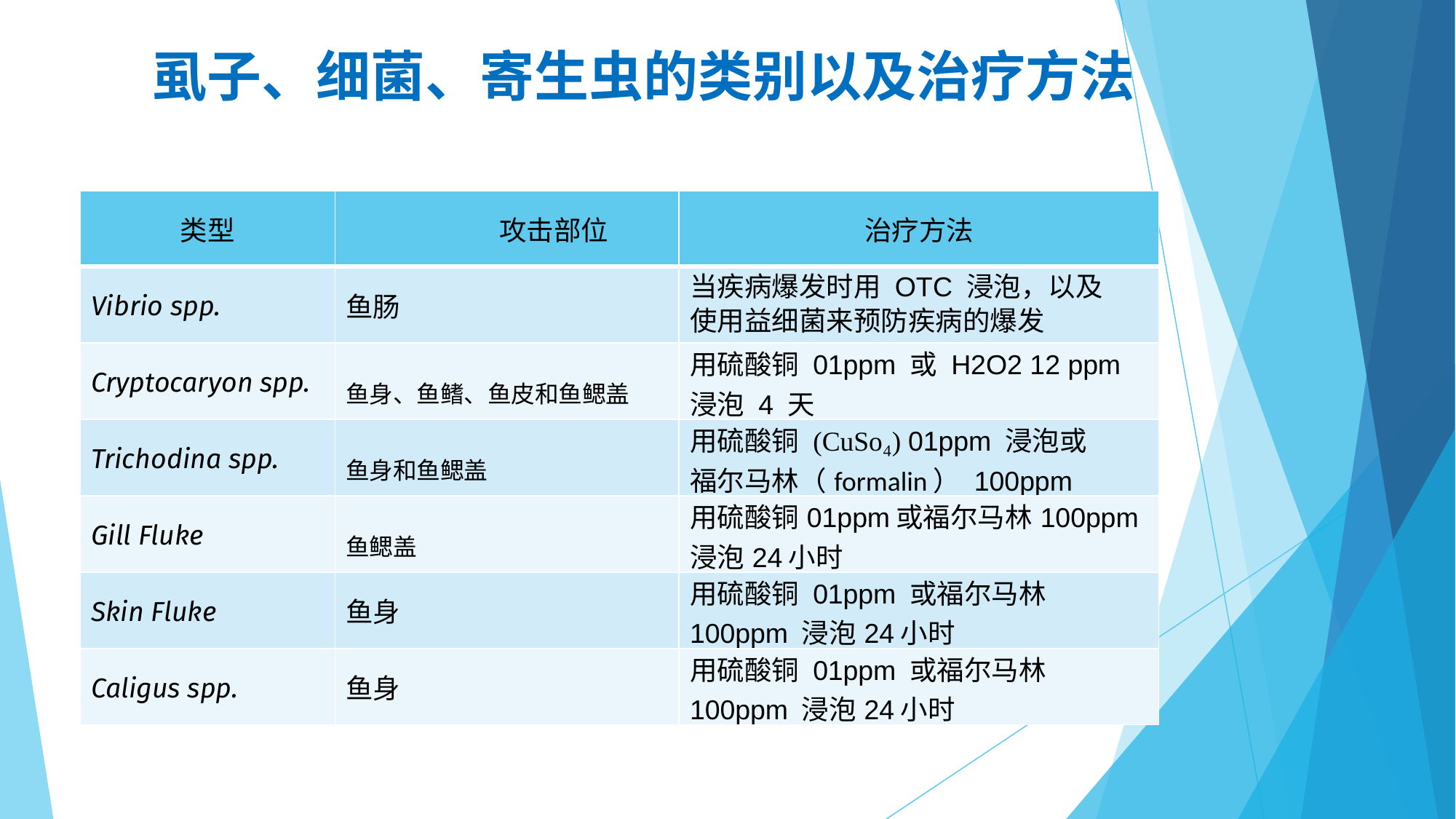

# 虱子、细菌、寄生虫的类别以及治疗方法
| 类型 | 攻击部位 | 治疗方法 |
| --- | --- | --- |
| Vibrio spp. | 鱼肠 | 当疾病爆发时用 OTC 浸泡，以及使用益细菌来预防疾病的爆发 |
| Cryptocaryon spp. | 鱼身、鱼鳍、鱼皮和鱼鳃盖 | 用硫酸铜 01ppm 或 H2O2 12 ppm 浸泡 4 天 |
| Trichodina spp. | 鱼身和鱼鳃盖 | 用硫酸铜 (CuSo₄) 01ppm 浸泡或福尔马林（formalin） 100ppm |
| Gill Fluke | 鱼鳃盖 | 用硫酸铜01ppm或福尔马林100ppm浸泡24小时 |
| Skin Fluke | 鱼身 | 用硫酸铜 01ppm 或福尔马林 100ppm 浸泡24小时 |
| Caligus spp. | 鱼身 | 用硫酸铜 01ppm 或福尔马林 100ppm 浸泡24小时 |